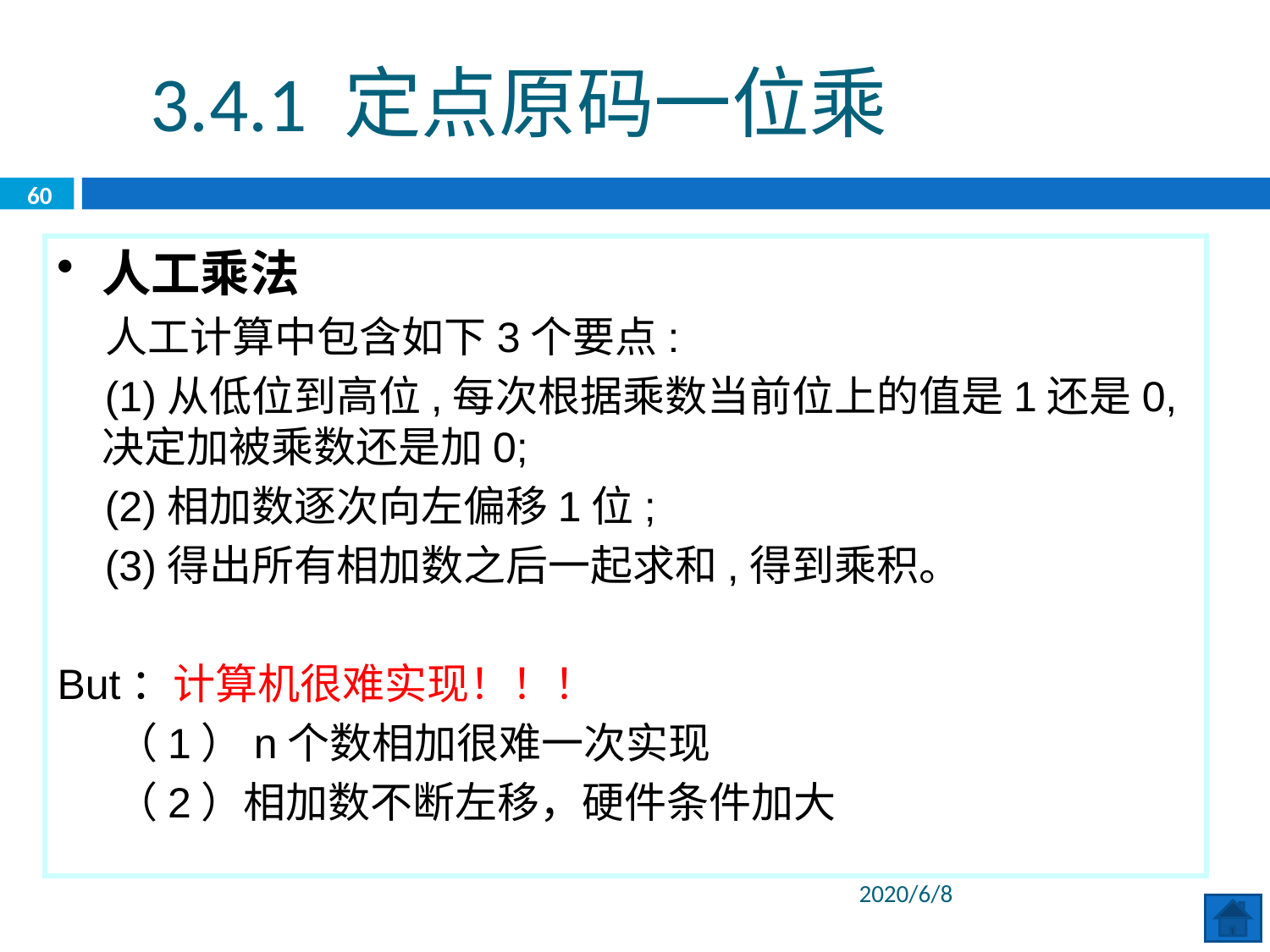

3.4.1 定点原码一位乘
60
人工乘法
    人工计算中包含如下3个要点:
    (1)从低位到高位,每次根据乘数当前位上的值是1还是0,决定加被乘数还是加0;
    (2)相加数逐次向左偏移1位;
    (3)得出所有相加数之后一起求和,得到乘积。

But：计算机很难实现！！！
     （1）n个数相加很难一次实现
     （2）相加数不断左移，硬件条件加大
2020/6/8